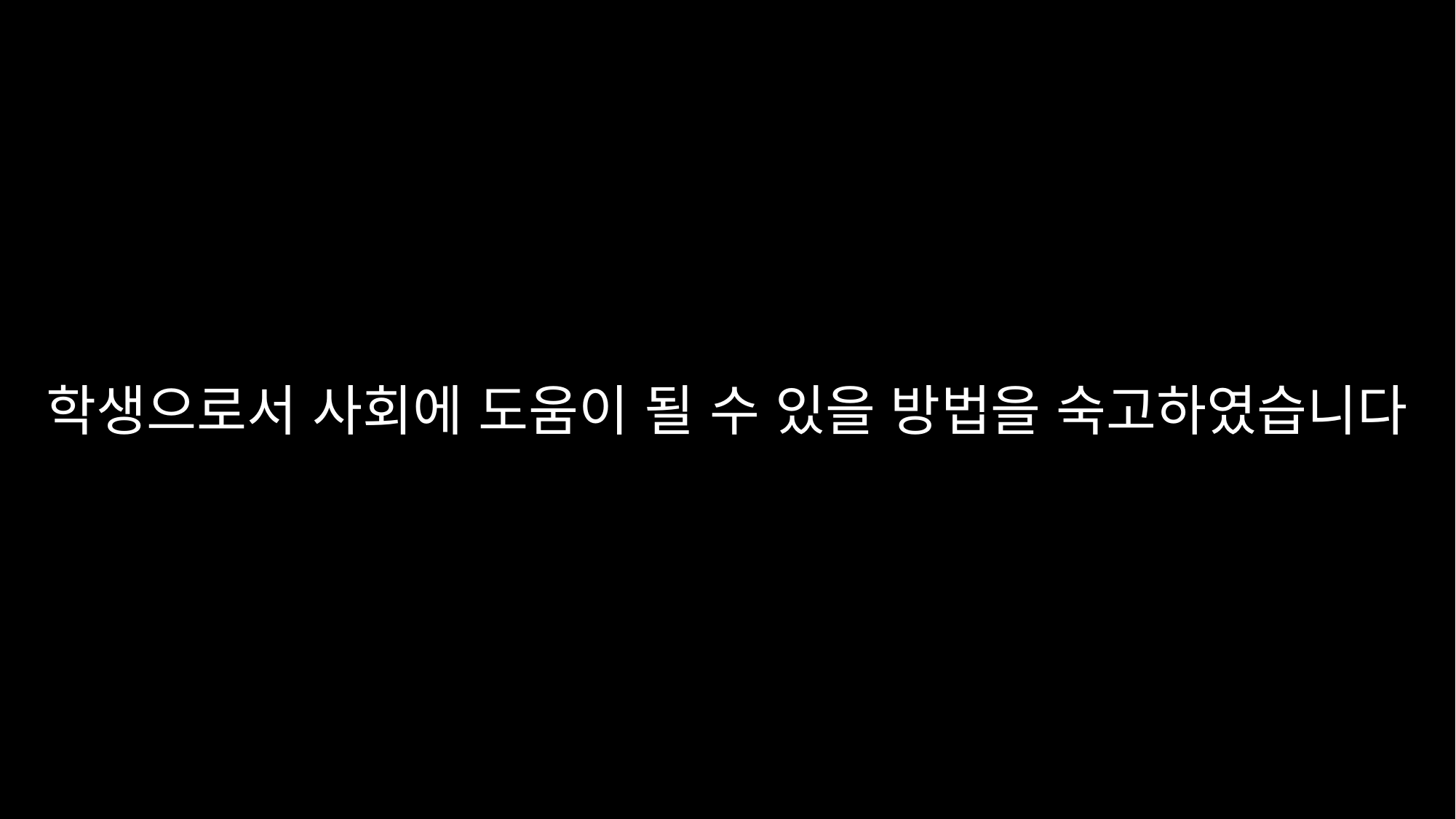

학생으로서 사회에 도움이 될 수 있을 방법을 숙고하였습니다